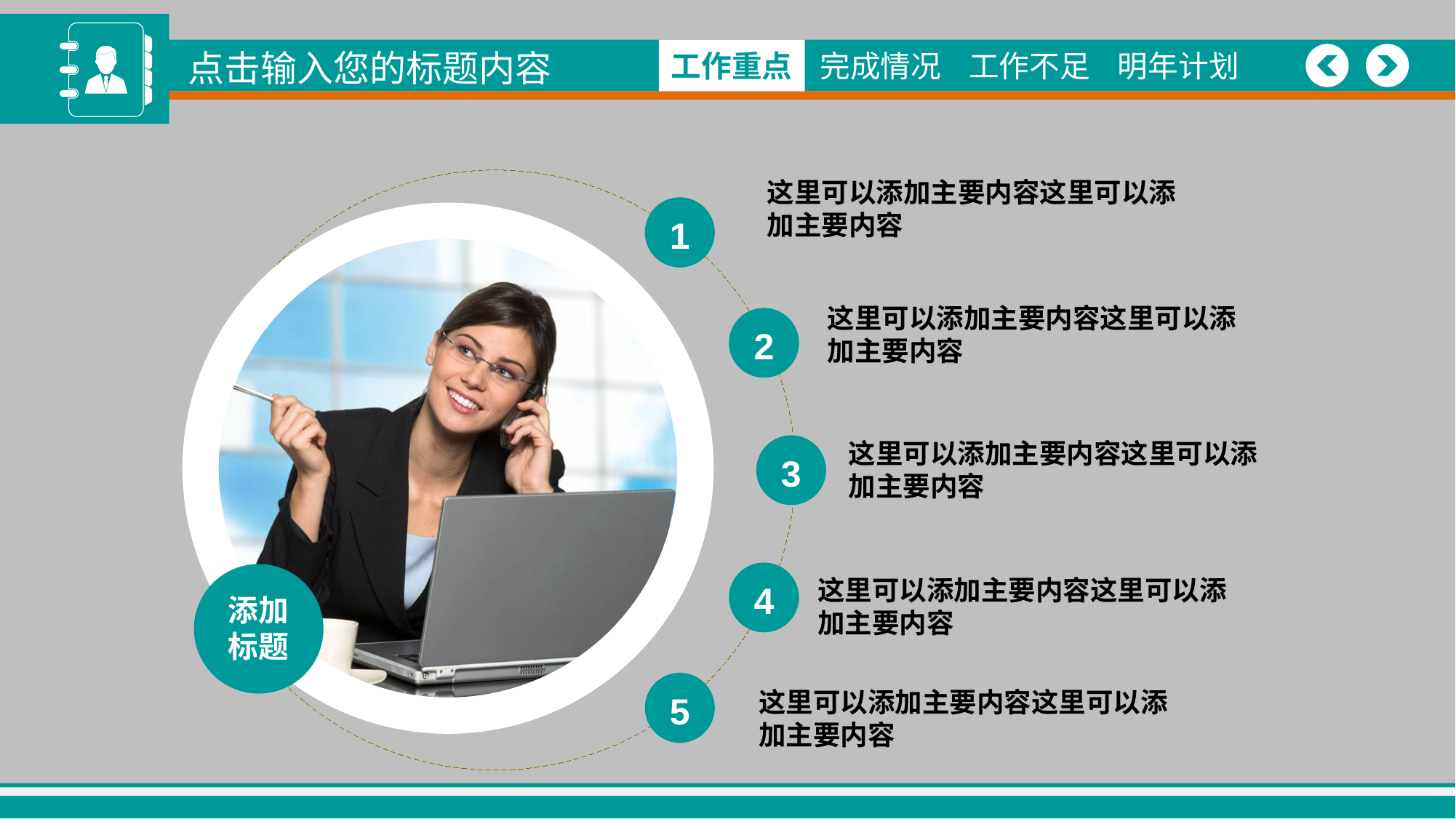

点击输入您的标题内容
图形
工作重点
完成情况
工作不足
明年计划

这里可以添加主要内容这里可以添加主要内容
1

这里可以添加主要内容这里可以添加主要内容
2
这里可以添加主要内容这里可以添加主要内容
3
4

这里可以添加主要内容这里可以添加主要内容
添加
标题
5
这里可以添加主要内容这里可以添加主要内容
5